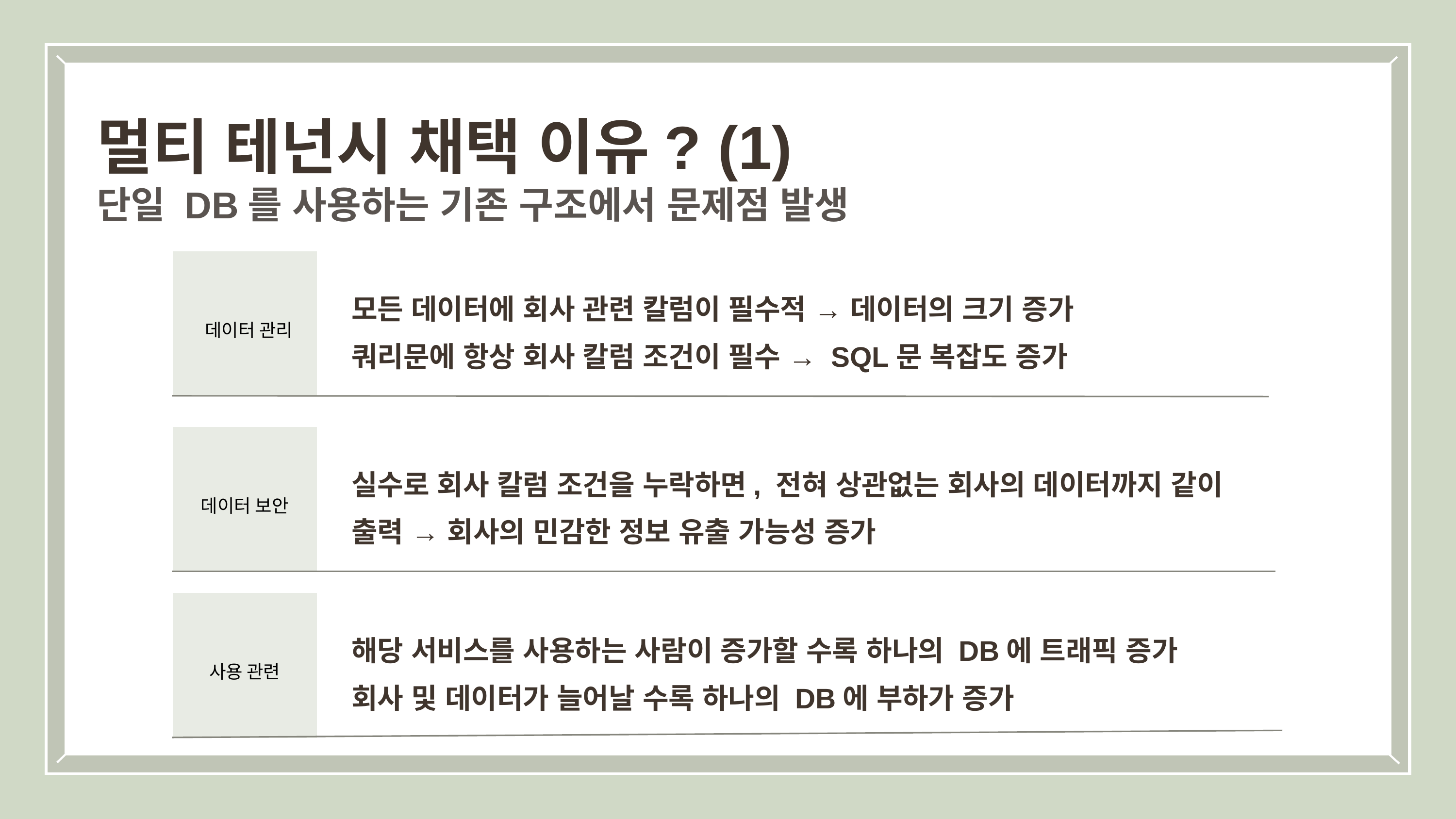

멀티 테넌시 채택 이유? (1)
단일 DB를 사용하는 기존 구조에서 문제점 발생

 데이터 관리
모든 데이터에 회사 관련 칼럼이 필수적 → 데이터의 크기 증가
쿼리문에 항상 회사 칼럼 조건이 필수 → SQL문 복잡도 증가

데이터 보안
실수로 회사 칼럼 조건을 누락하면, 전혀 상관없는 회사의 데이터까지 같이 출력 → 회사의 민감한 정보 유출 가능성 증가

사용 관련
해당 서비스를 사용하는 사람이 증가할 수록 하나의 DB에 트래픽 증가
회사 및 데이터가 늘어날 수록 하나의 DB에 부하가 증가